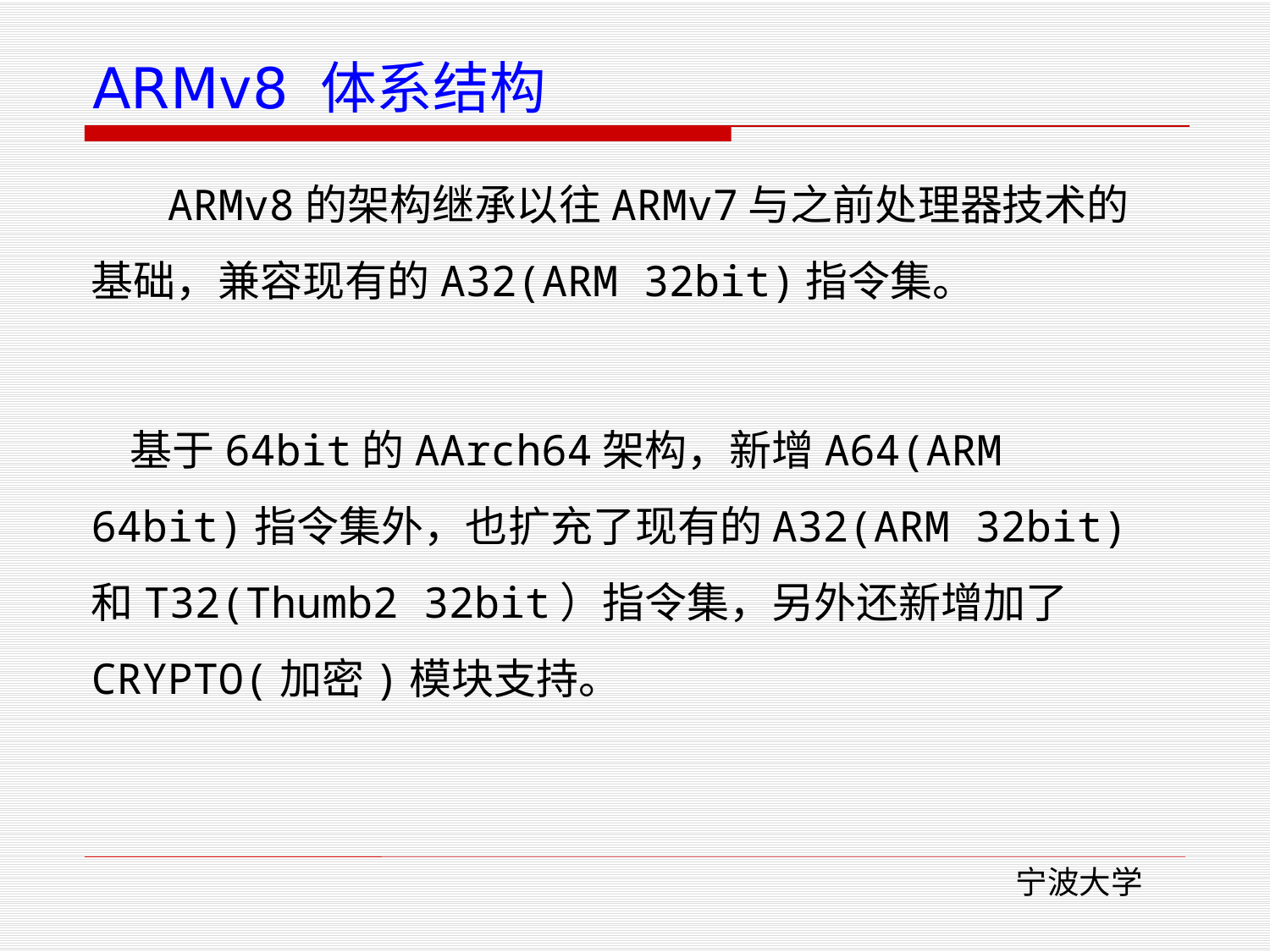

# ARMv8 体系结构
   ARMv8的架构继承以往ARMv7与之前处理器技术的基础，兼容现有的A32(ARM 32bit)指令集。

   基于64bit的AArch64架构，新增A64(ARM 64bit)指令集外，也扩充了现有的A32(ARM 32bit)和T32(Thumb2 32bit）指令集，另外还新增加了CRYPTO(加密)模块支持。